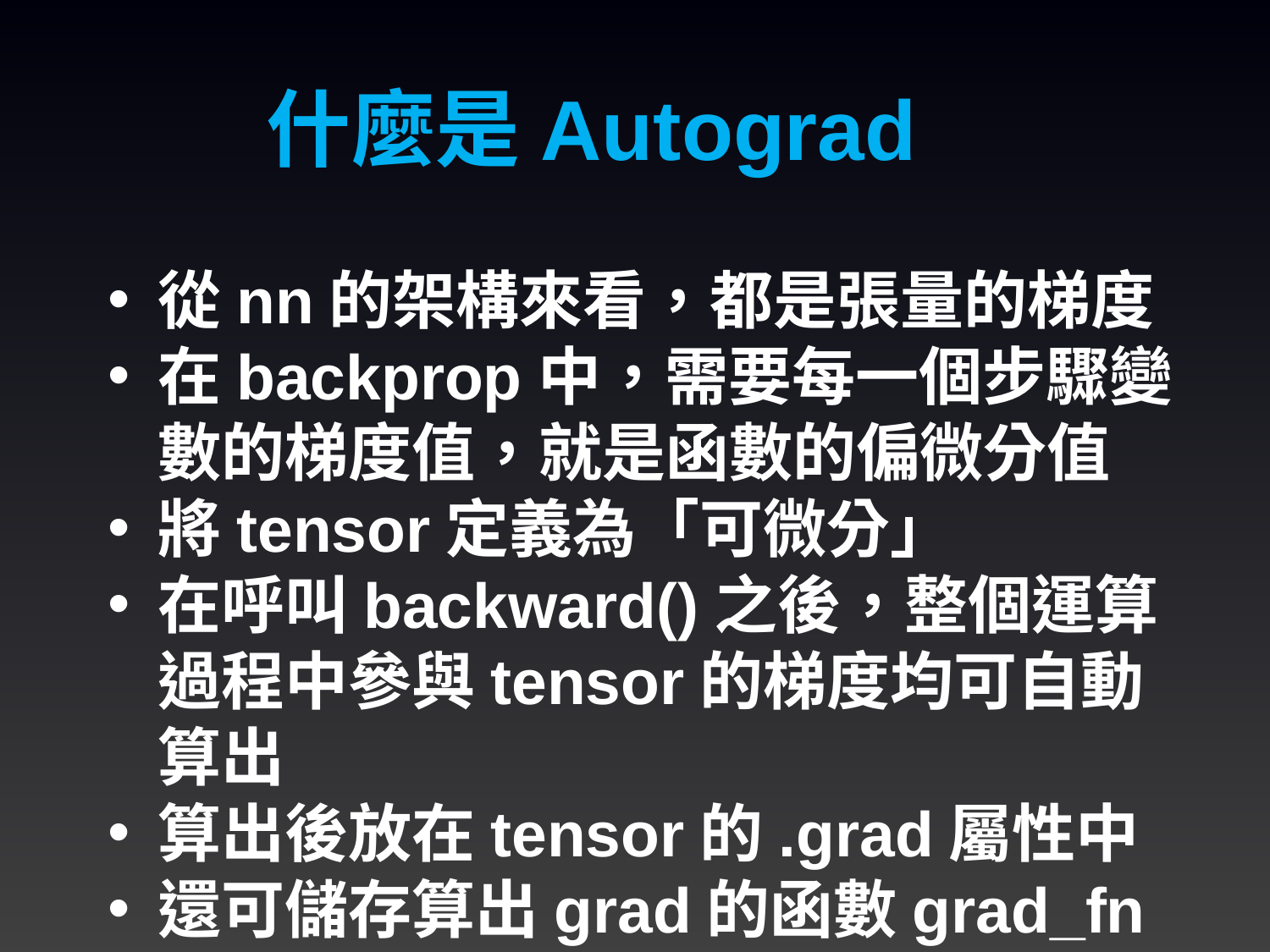

什麼是Autograd
從nn的架構來看，都是張量的梯度
在backprop中，需要每一個步驟變數的梯度值，就是函數的偏微分值
將tensor定義為「可微分」
在呼叫backward()之後，整個運算過程中參與tensor的梯度均可自動算出
算出後放在tensor的.grad屬性中
還可儲存算出grad的函數grad_fn